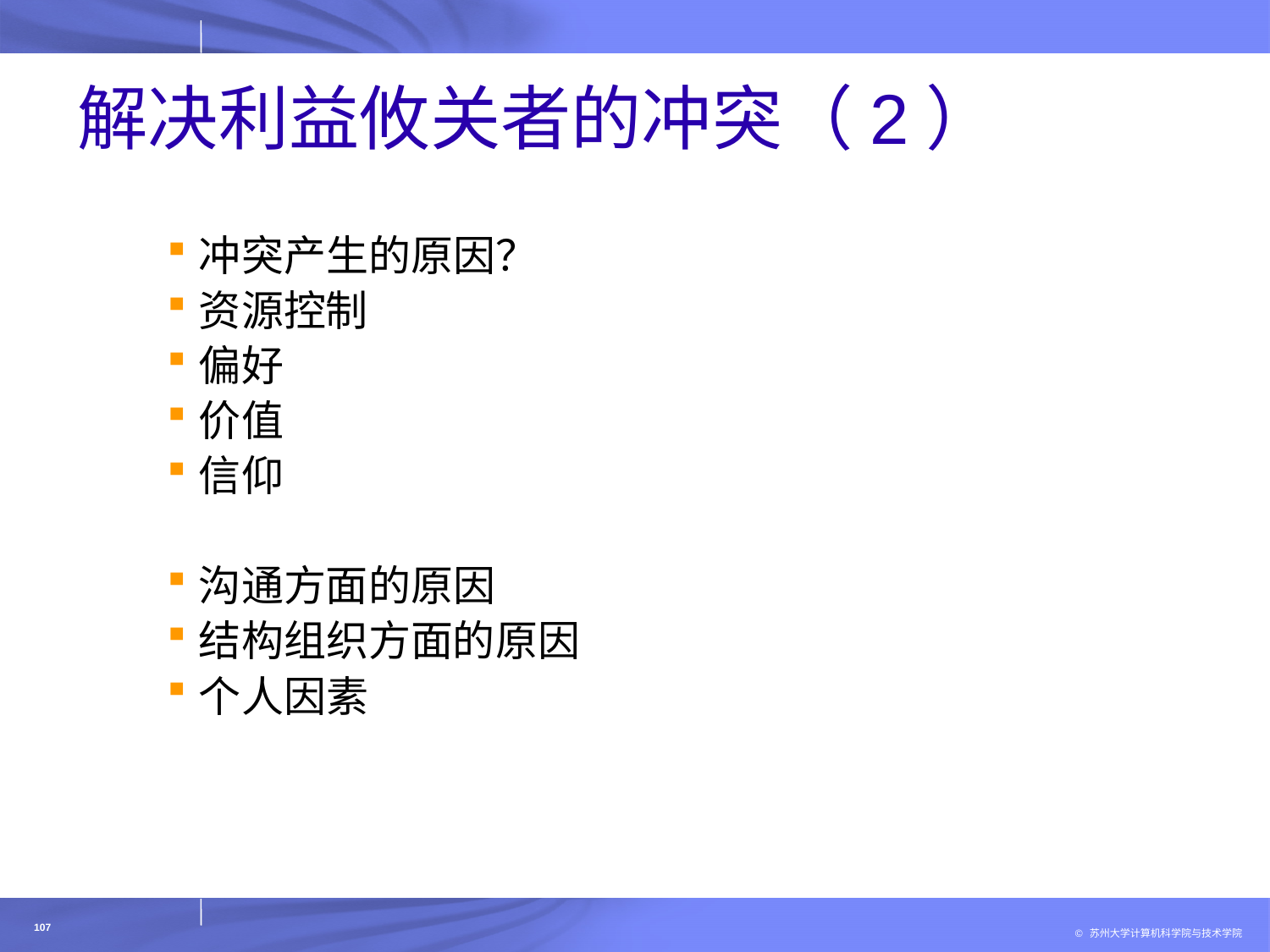

# 解决利益攸关者的冲突（2）
冲突产生的原因？
资源控制
偏好
价值
信仰

沟通方面的原因
结构组织方面的原因
个人因素
107